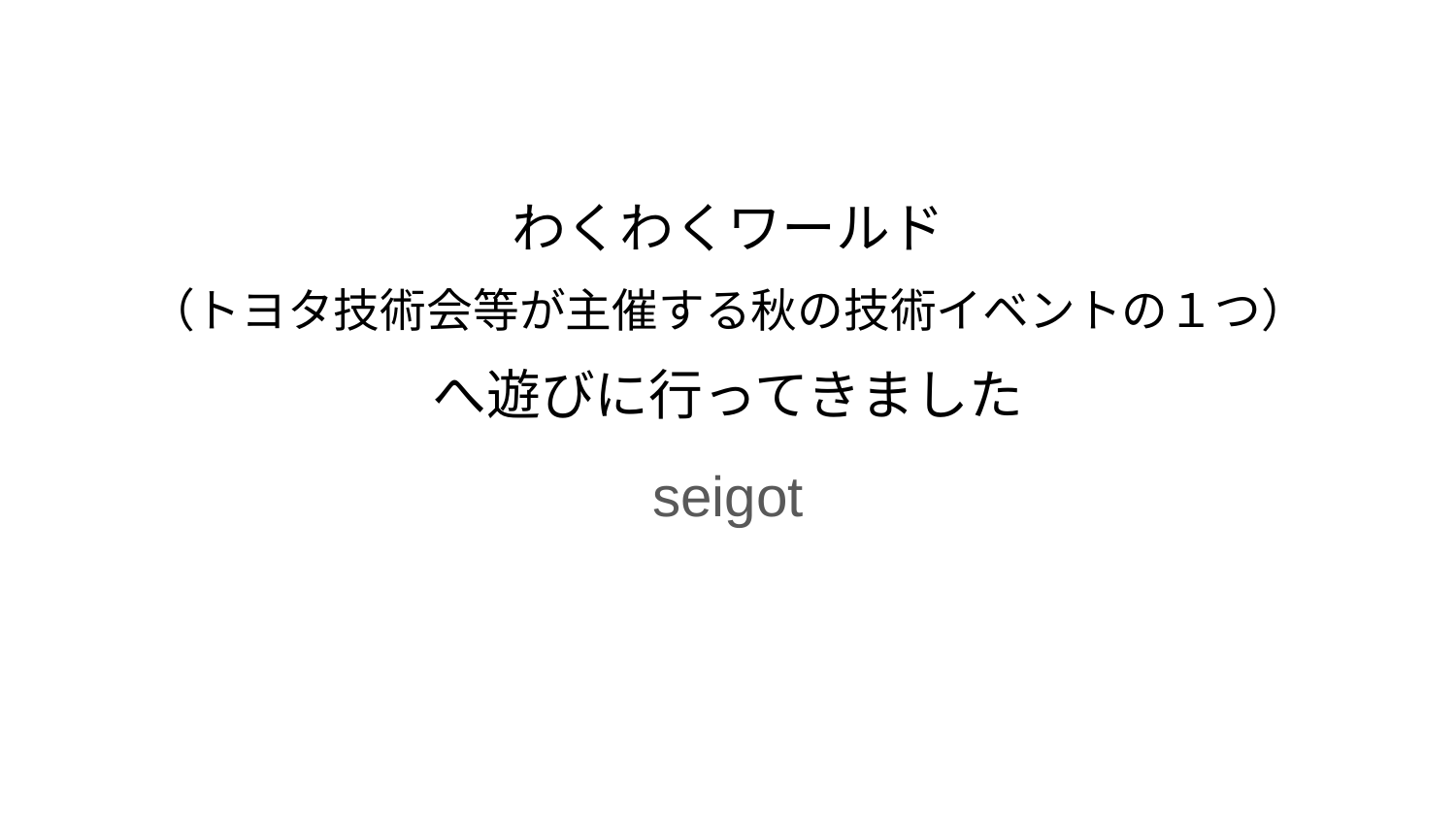

# わくわくワールド （トヨタ技術会等が主催する秋の技術イベントの１つ） へ遊びに行ってきました
seigot